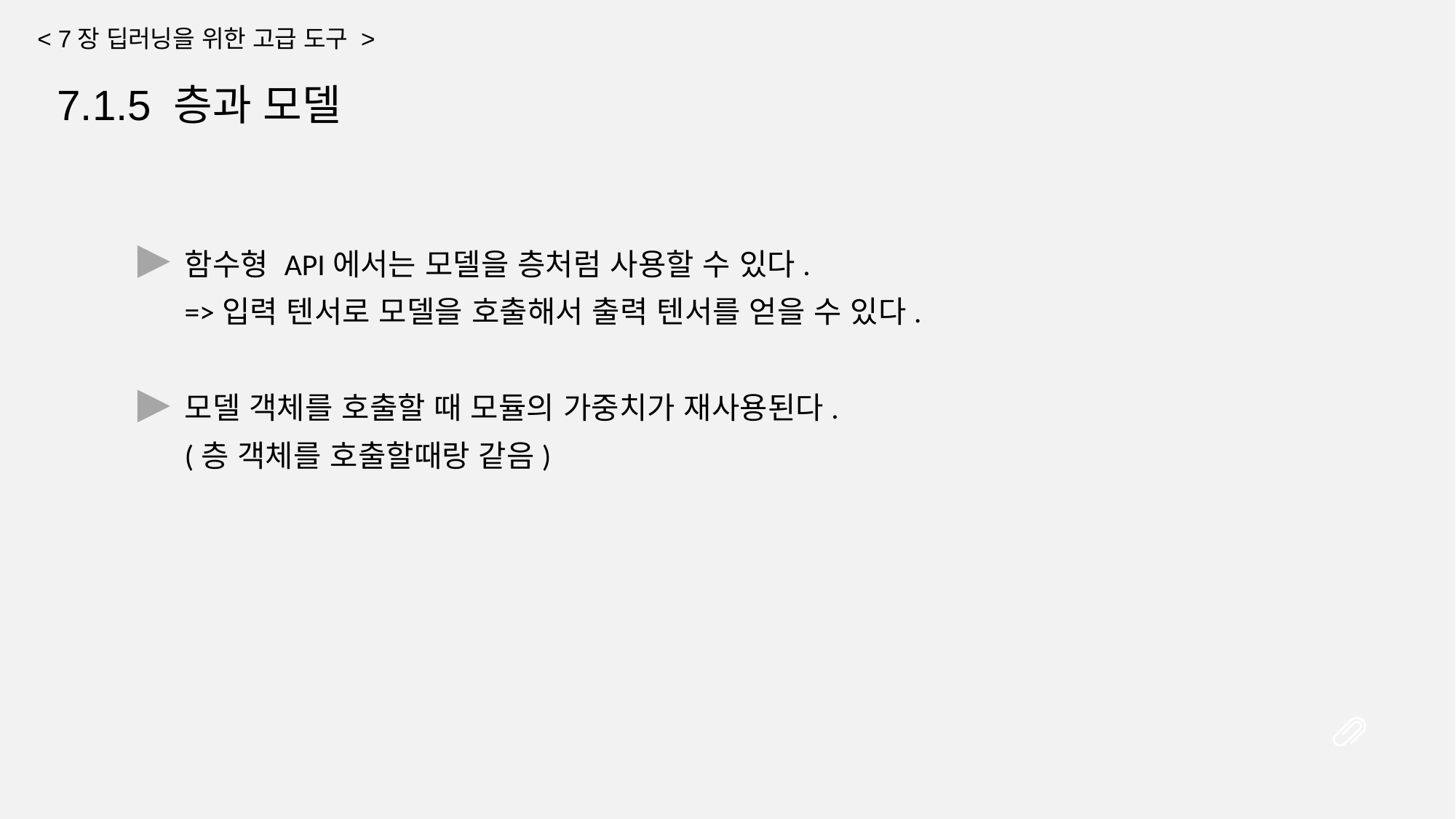

< 7장 딥러닝을 위한 고급 도구 >
7.1.5 층과 모델
함수형 API에서는 모델을 층처럼 사용할 수 있다.
=>입력 텐서로 모델을 호출해서 출력 텐서를 얻을 수 있다.

모델 객체를 호출할 때 모듈의 가중치가 재사용된다.
(층 객체를 호출할때랑 같음)